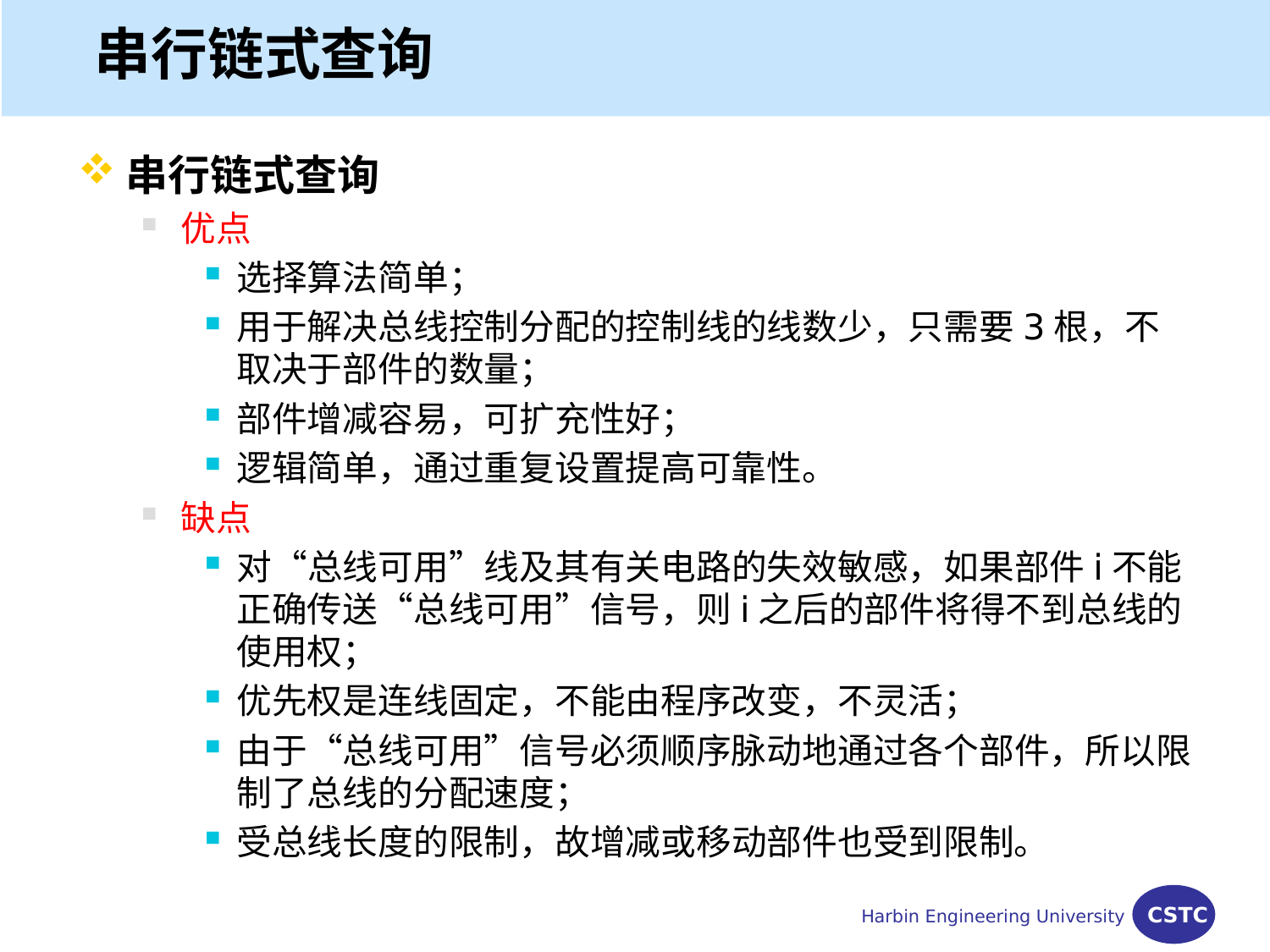

# 串行链式查询
串行链式查询
优点
选择算法简单；
用于解决总线控制分配的控制线的线数少，只需要3根，不取决于部件的数量；
部件增减容易，可扩充性好；
逻辑简单，通过重复设置提高可靠性。
缺点
对“总线可用”线及其有关电路的失效敏感，如果部件i不能正确传送“总线可用”信号，则i之后的部件将得不到总线的使用权；
优先权是连线固定，不能由程序改变，不灵活；
由于“总线可用”信号必须顺序脉动地通过各个部件，所以限制了总线的分配速度；
受总线长度的限制，故增减或移动部件也受到限制。
Harbin Engineering University